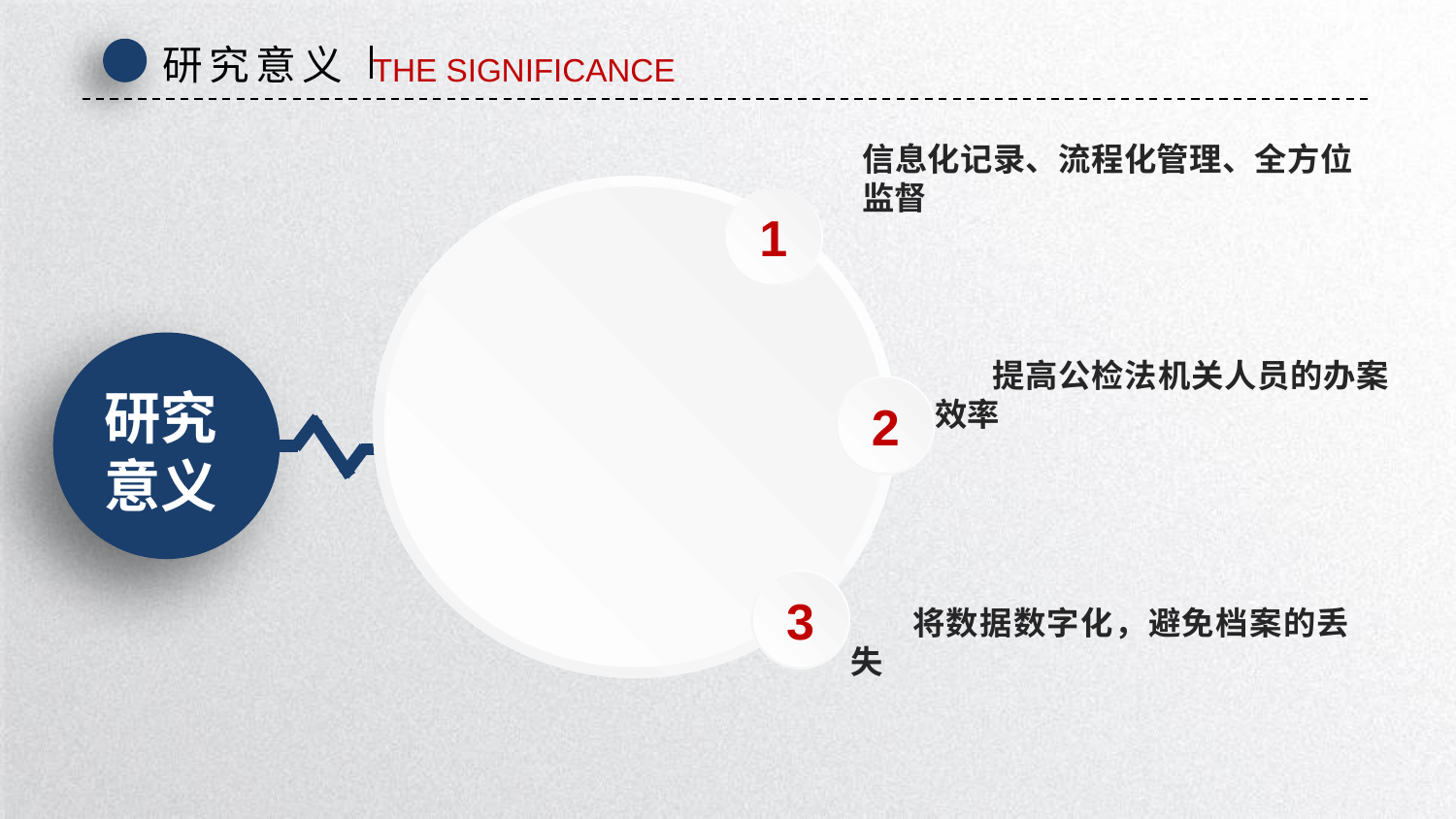

研究意义

THE SIGNIFICANCE
信息化记录、流程化管理、全方位监督

1

      提高公检法机关人员的办案效率

2
研究
意义

3
      将数据数字化，避免档案的丢失